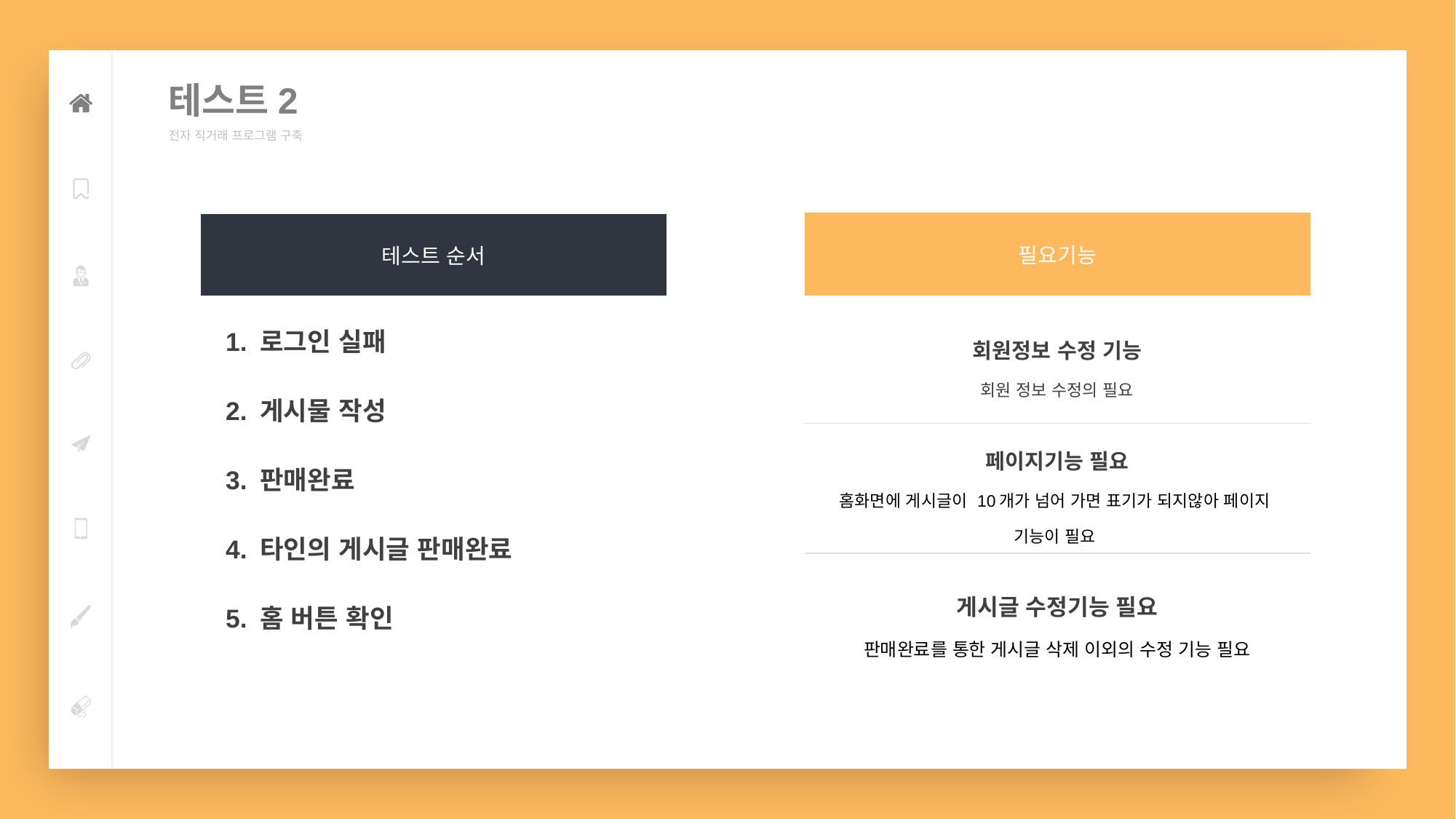

테스트2
전자 직거래 프로그램 구축

| 필요기능 |
| --- |
| 회원정보 수정 기능 회원 정보 수정의 필요 |
| 페이지기능 필요 홈화면에 게시글이 10개가 넘어 가면 표기가 되지않아 페이지 기능이 필요 |
| 게시글 수정기능 필요 판매완료를 통한 게시글 삭제 이외의 수정 기능 필요 |
| 테스트 순서 |
| --- |
| 1. 로그인 실패 2. 게시물 작성 3. 판매완료 4. 타인의 게시글 판매완료 5. 홈 버튼 확인 |